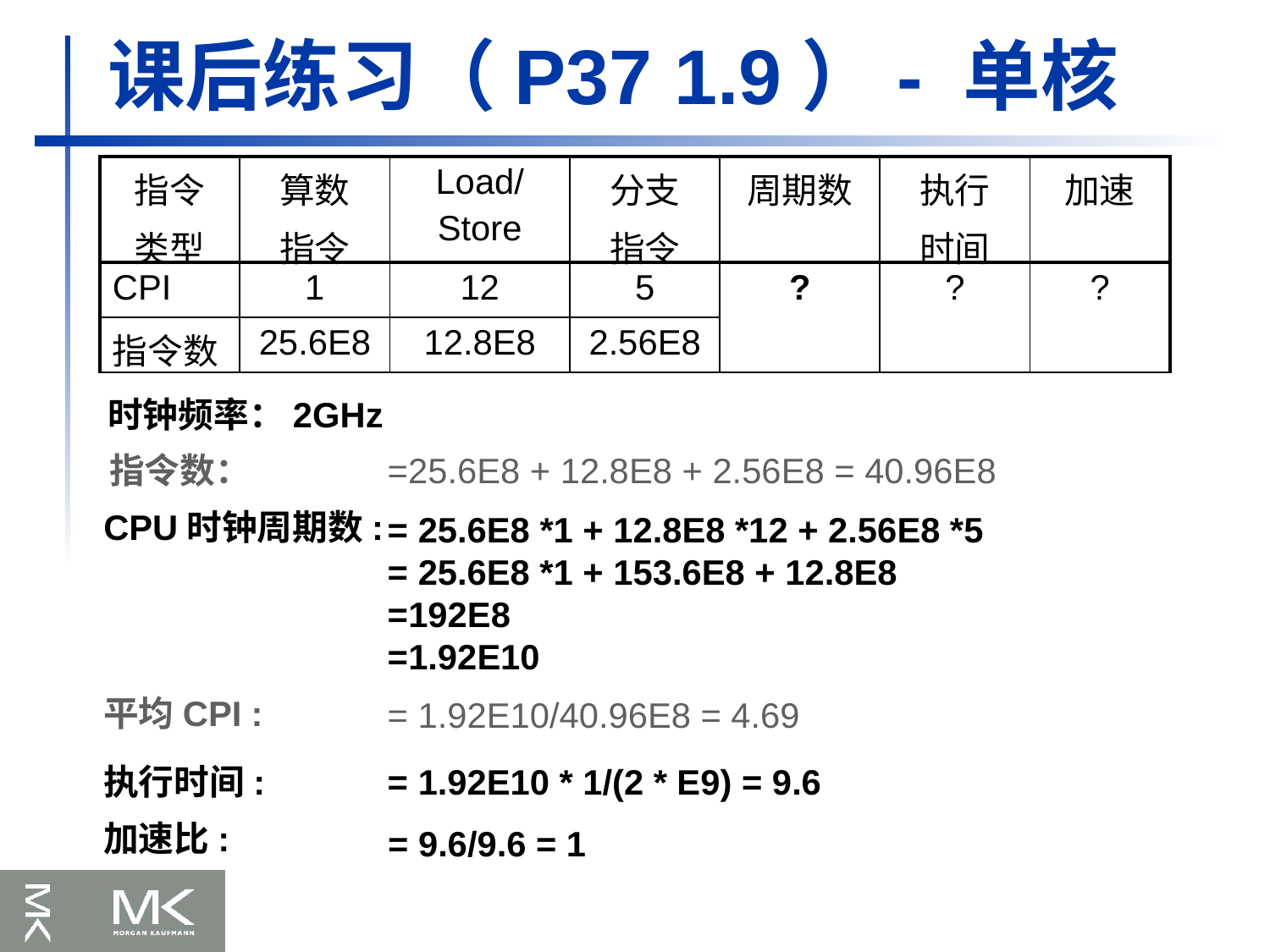

# 课后练习（P37 1.9）- 单核
| 指令 类型 | 算数 指令 | Load/ Store | 分支 指令 | 周期数 | 执行 时间 | 加速 |
| --- | --- | --- | --- | --- | --- | --- |
| CPI | 1 | 12 | 5 | ? | ? | ? |
| 指令数 | 25.6E8 | 12.8E8 | 2.56E8 |  |  |  |
时钟频率：2GHz
指令数：
=25.6E8 + 12.8E8 + 2.56E8 = 40.96E8
CPU时钟周期数:
= 25.6E8 *1 + 12.8E8 *12 + 2.56E8 *5
= 25.6E8 *1 + 153.6E8 + 12.8E8
=192E8
=1.92E10
平均CPI :
= 1.92E10/40.96E8 = 4.69
执行时间:
= 1.92E10 * 1/(2 * E9) = 9.6
加速比:
= 9.6/9.6 = 1